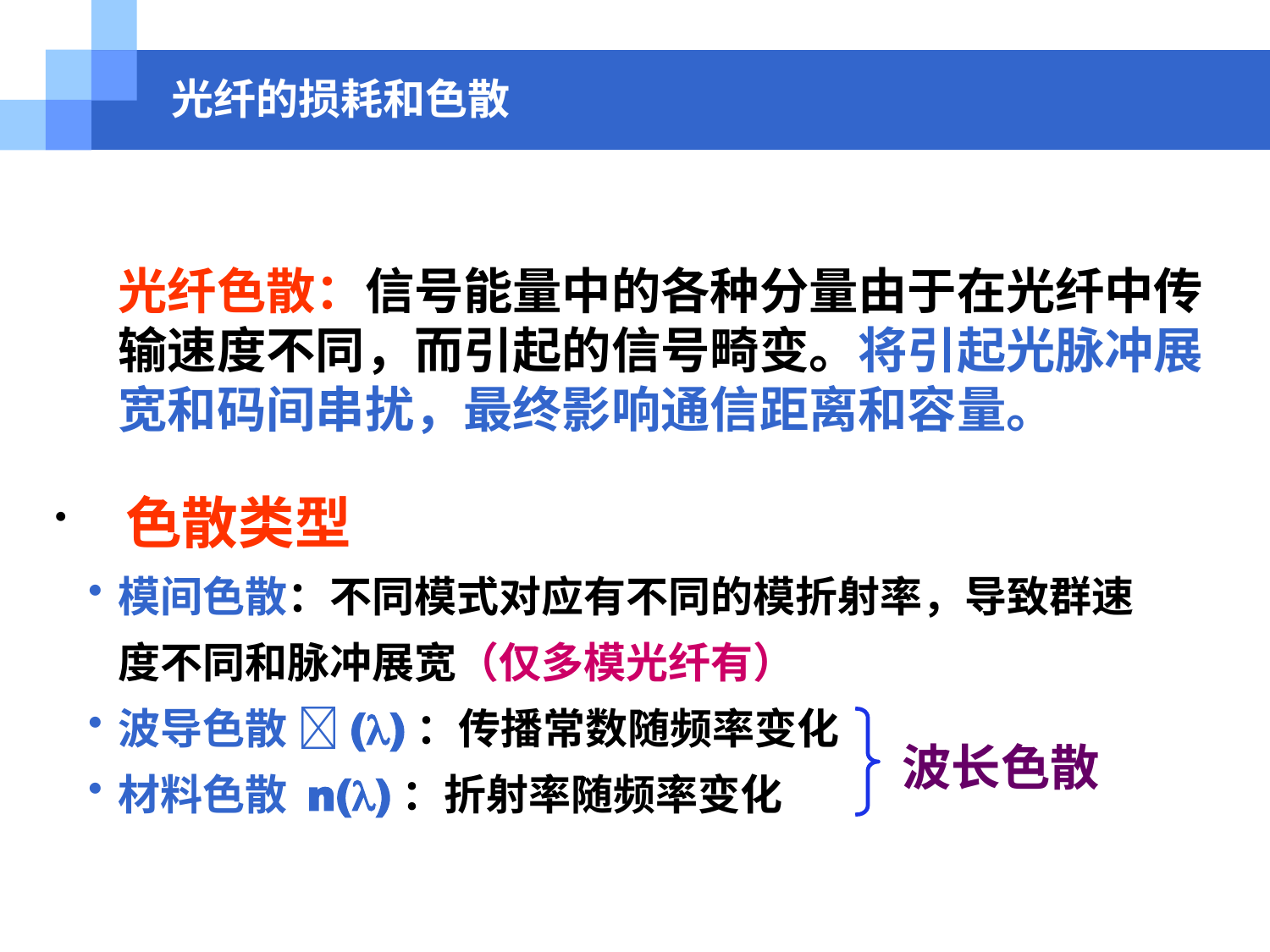

光纤的损耗和色散
光纤色散：信号能量中的各种分量由于在光纤中传输速度不同，而引起的信号畸变。将引起光脉冲展宽和码间串扰，最终影响通信距离和容量。
    色散类型
模间色散：不同模式对应有不同的模折射率，导致群速度不同和脉冲展宽（仅多模光纤有）
波导色散 β(λ)：传播常数随频率变化
材料色散 n(λ)：折射率随频率变化

波长色散